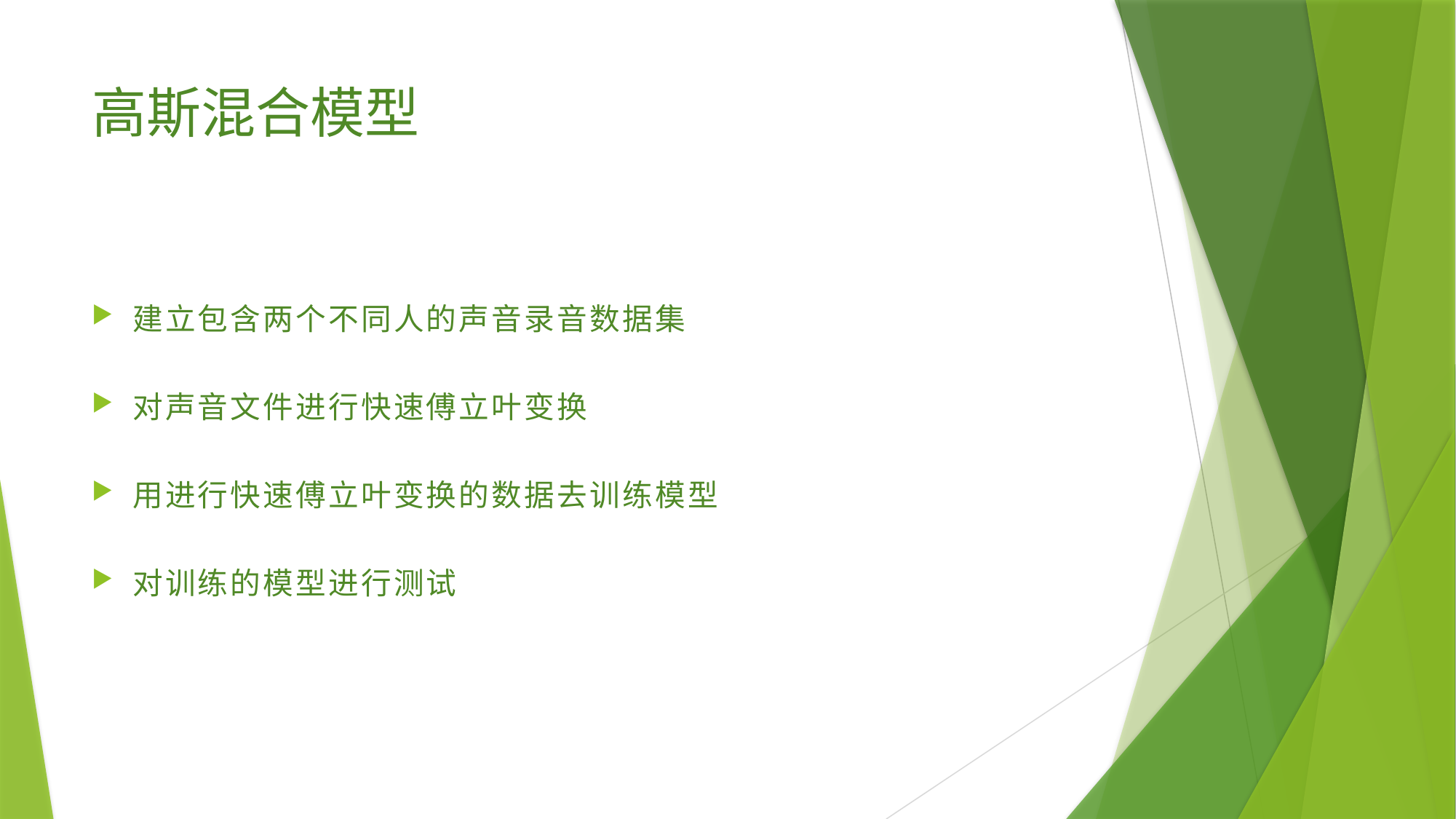

# 高斯混合模型
建立包含两个不同人的声音录音数据集
对声音文件进行快速傅立叶变换
用进行快速傅立叶变换的数据去训练模型
对训练的模型进行测试